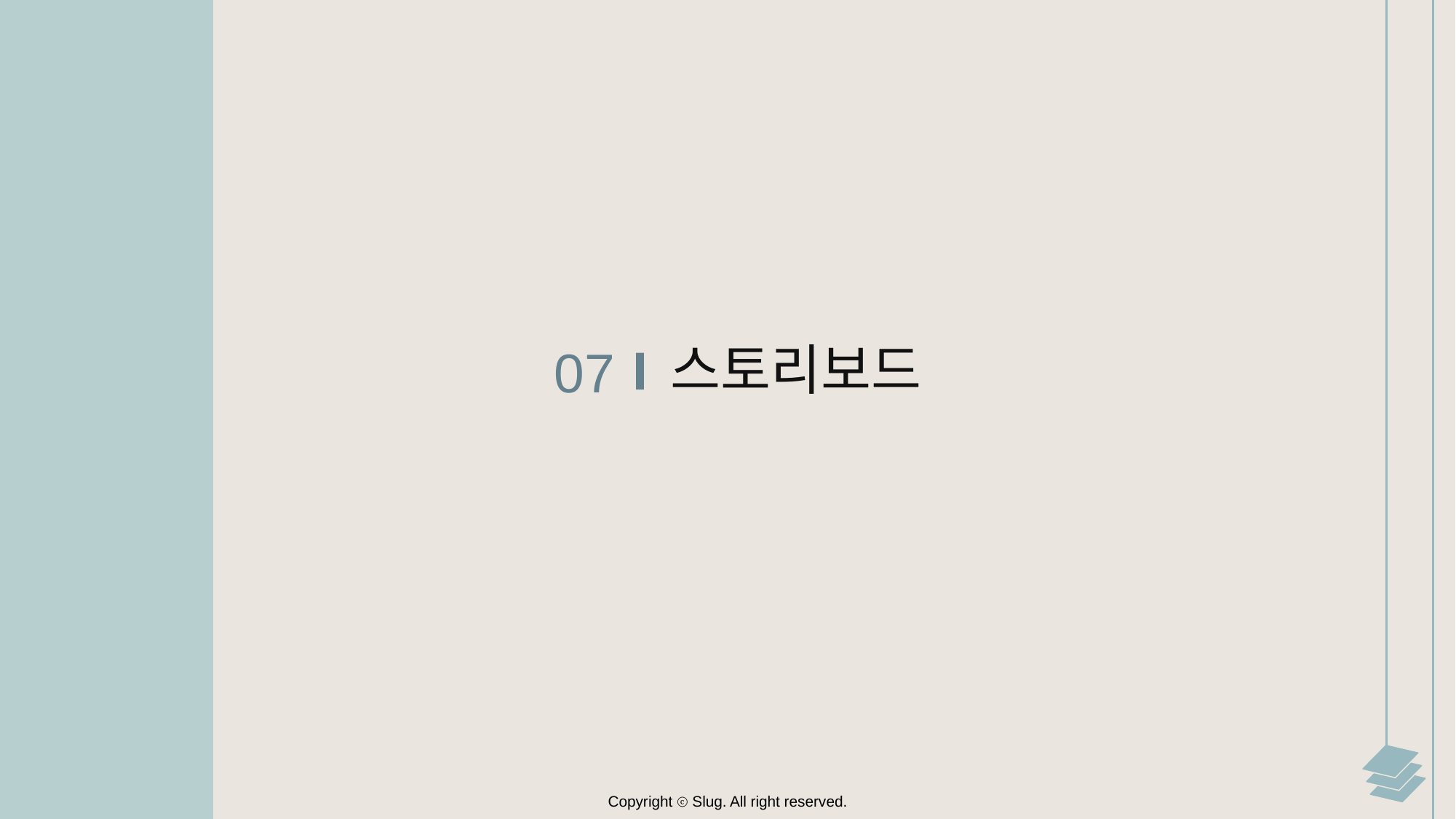

스토리보드
07

Copyright ⓒ Slug. All right reserved.